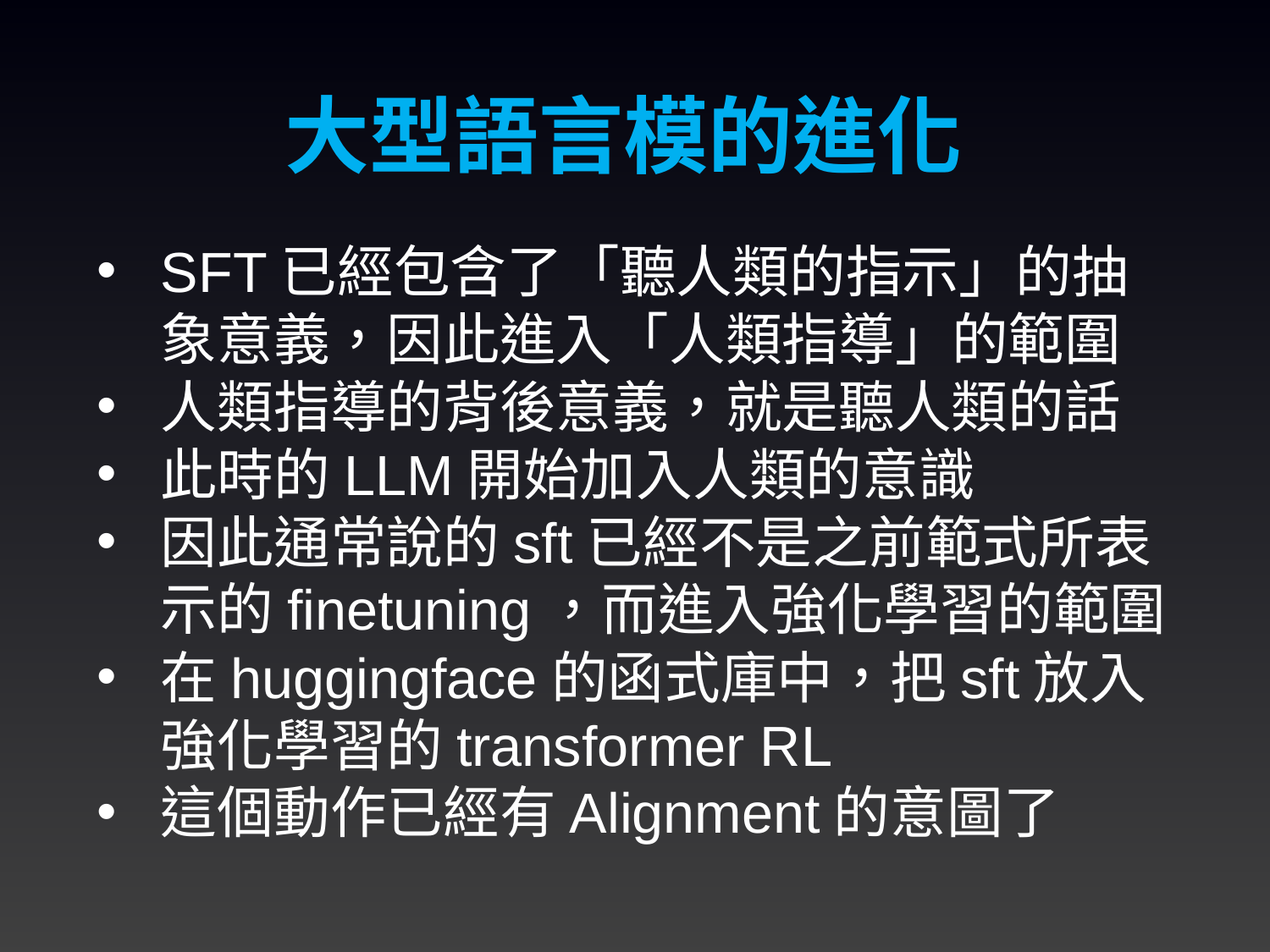

大型語言模的進化
SFT已經包含了「聽人類的指示」的抽象意義，因此進入「人類指導」的範圍
人類指導的背後意義，就是聽人類的話
此時的LLM開始加入人類的意識
因此通常說的sft已經不是之前範式所表示的finetuning，而進入強化學習的範圍
在huggingface的函式庫中，把sft放入強化學習的transformer RL
這個動作已經有Alignment的意圖了

3/8/2024
44